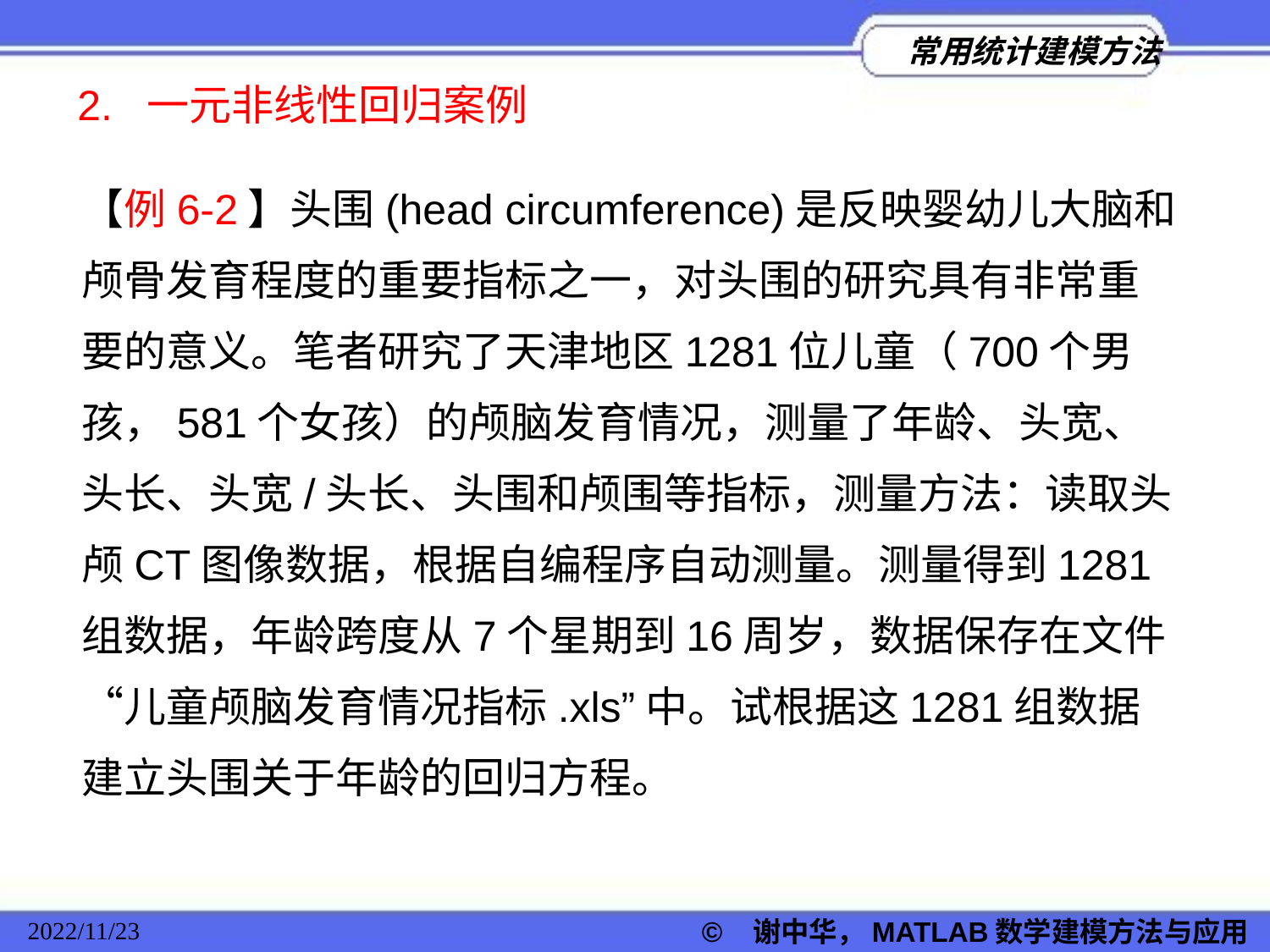

2.  一元非线性回归案例
【例6-2】头围(head circumference)是反映婴幼儿大脑和颅骨发育程度的重要指标之一，对头围的研究具有非常重要的意义。笔者研究了天津地区1281位儿童（700个男孩，581个女孩）的颅脑发育情况，测量了年龄、头宽、头长、头宽/头长、头围和颅围等指标，测量方法：读取头颅CT图像数据，根据自编程序自动测量。测量得到1281组数据，年龄跨度从7个星期到16周岁，数据保存在文件“儿童颅脑发育情况指标.xls”中。试根据这1281组数据建立头围关于年龄的回归方程。
©   谢中华，MATLAB数学建模方法与应用
2022/11/23